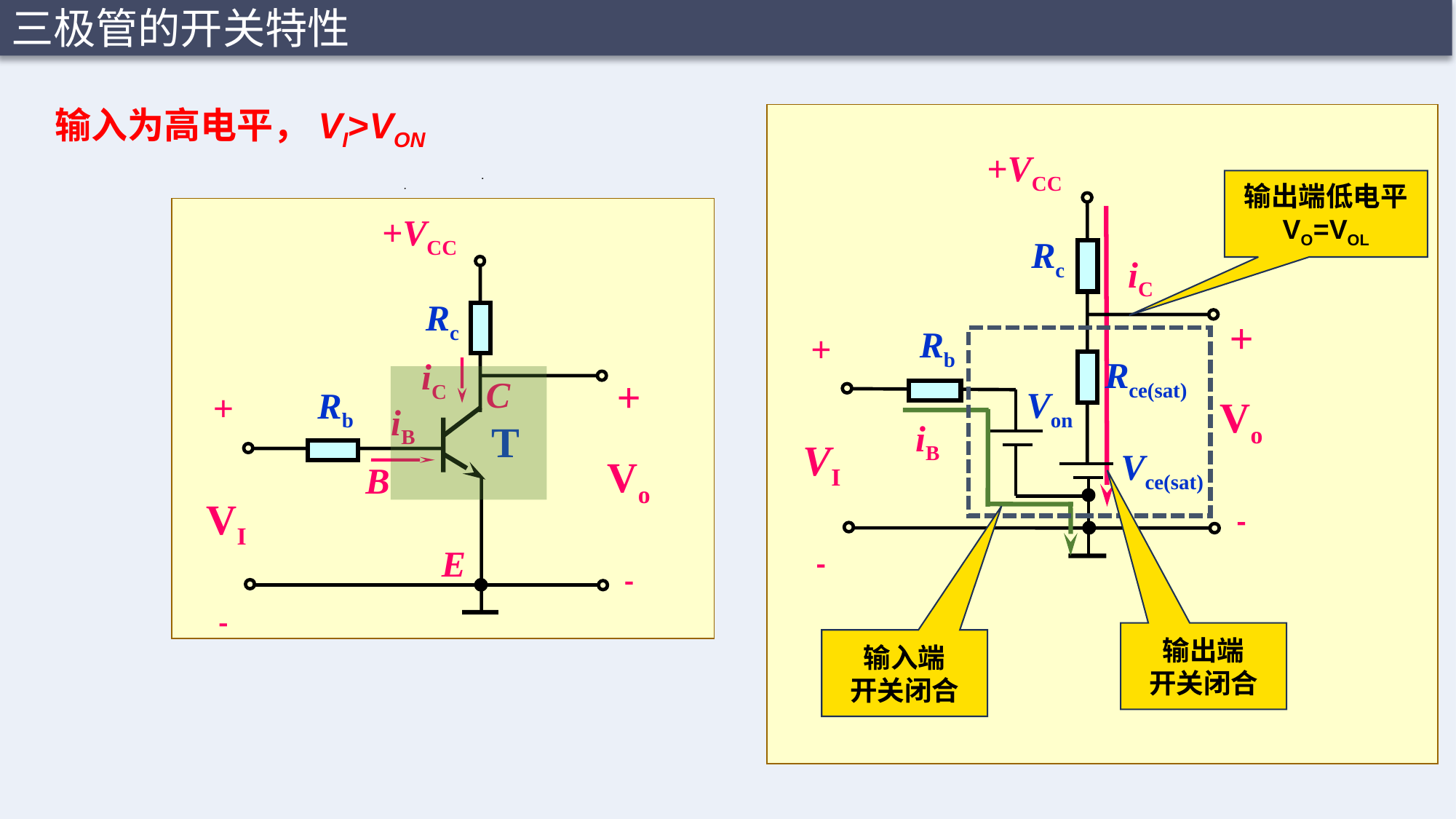

三极管的开关特性
输入为高电平，VI>VON

+VCC
输出端低电平
VO=VOL

Rc
iC

+
Vo
−

Rb

+

−
Rce(sat)

Von

iB

VI
Vce(sat)

输出端
开关闭合
输入端
开关闭合

+VCC

Rc

iC

+
Vo
−

Rb
iB

+

−

T

VI

C
B
E